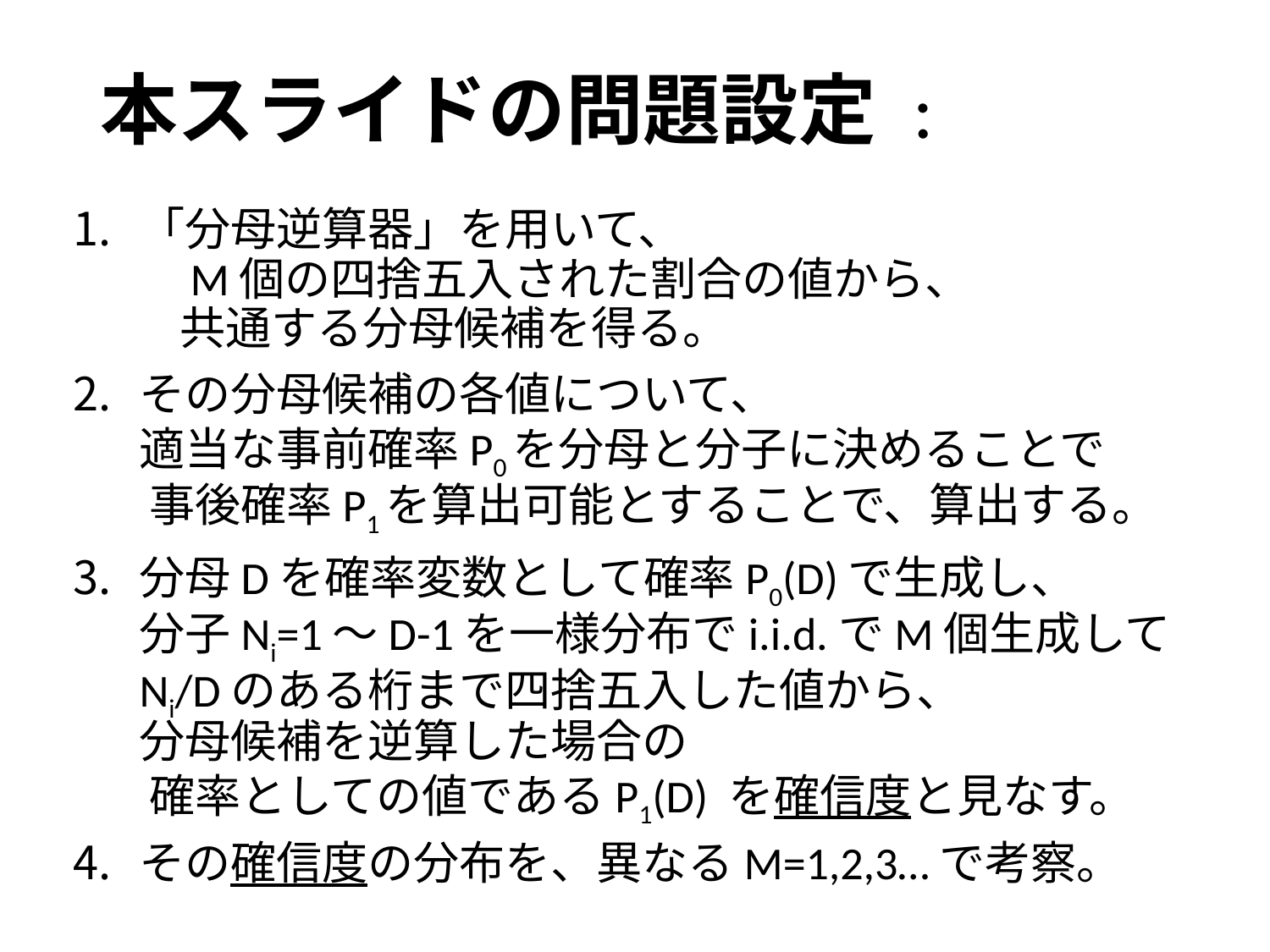

# 本スライドの問題設定 :
「分母逆算器」を用いて、
    M個の四捨五入された割合の値から、
    共通する分母候補を得る。
その分母候補の各値について、
適当な事前確率P0を分母と分子に決めることで
 事後確率P1を算出可能とすることで、算出する。
分母Dを確率変数として確率P0(D)で生成し、
分子Ni=1〜D-1を一様分布でi.i.d.でM個生成して
Ni/Dのある桁まで四捨五入した値から、
分母候補を逆算した場合の
 確率としての値であるP1(D) を確信度と見なす。
その確信度の分布を、異なるM=1,2,3…で考察。